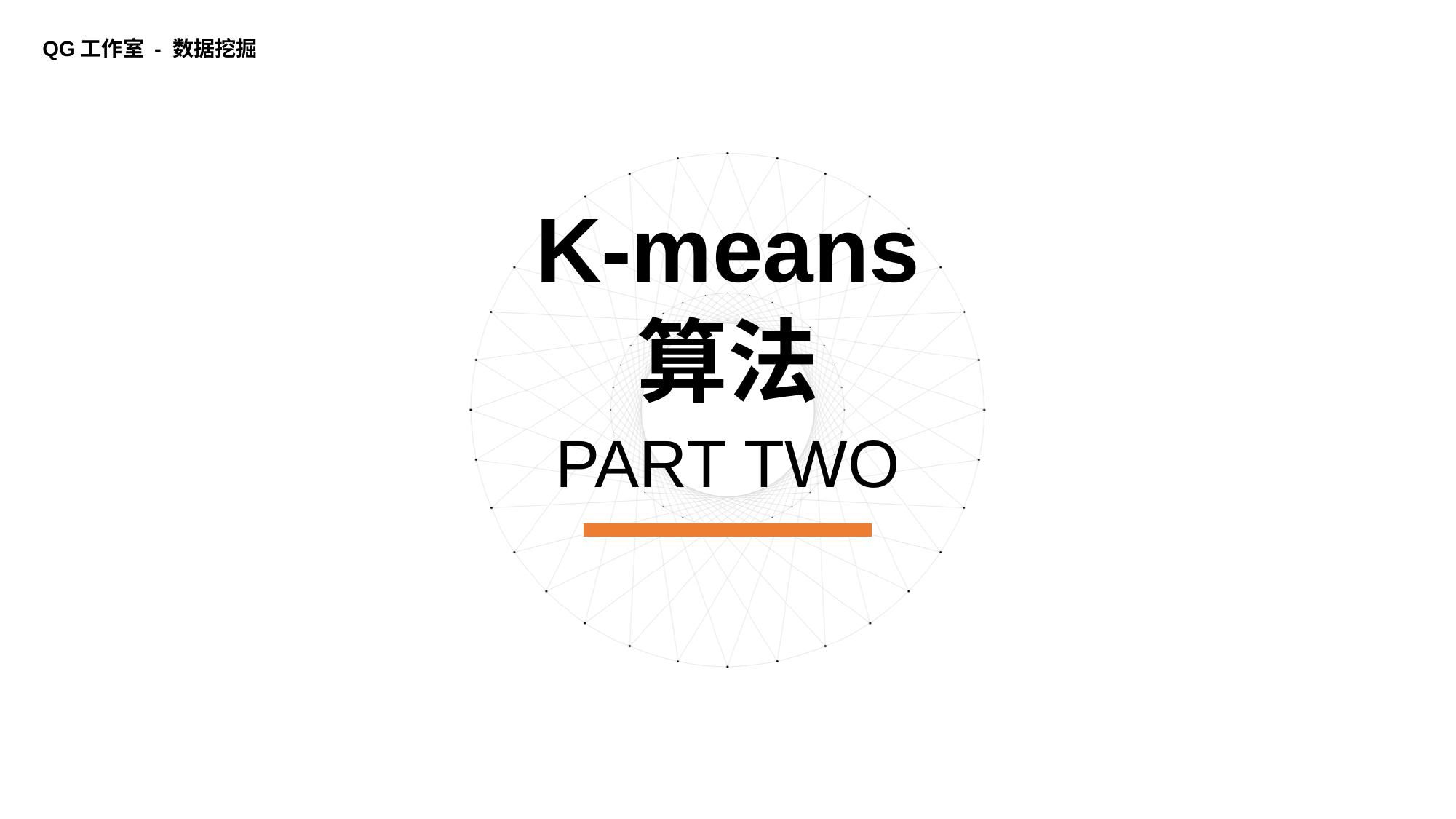

QG工作室 - 数据挖掘
K-means
算法
PART TWO